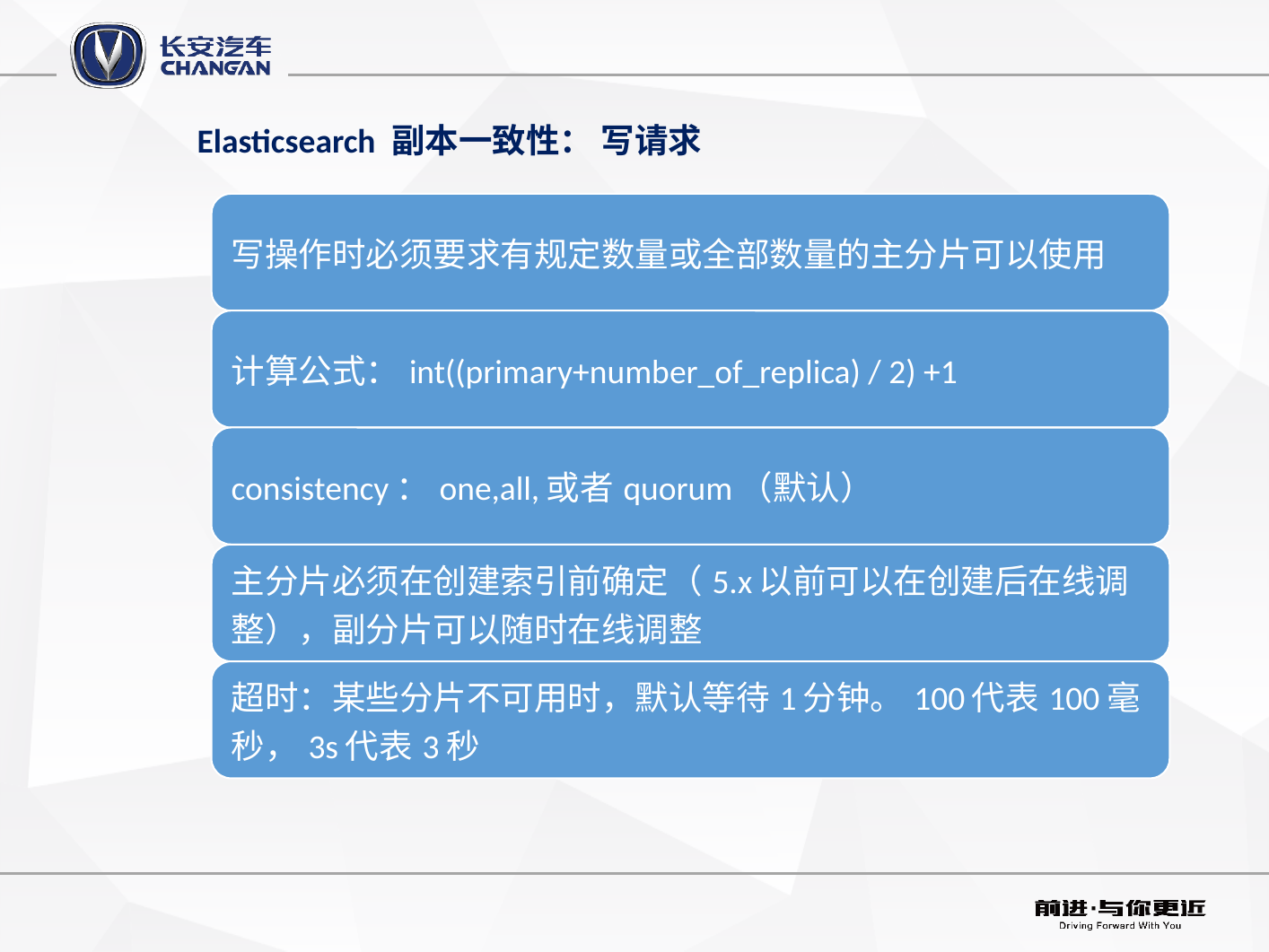

Elasticsearch 副本一致性： 写请求
写操作时必须要求有规定数量或全部数量的主分片可以使用
计算公式：int((primary+number_of_replica) / 2) +1
consistency：one,all,或者quorum（默认）
主分片必须在创建索引前确定（5.x以前可以在创建后在线调整），副分片可以随时在线调整
超时：某些分片不可用时，默认等待1分钟。100代表100毫秒，3s代表3秒